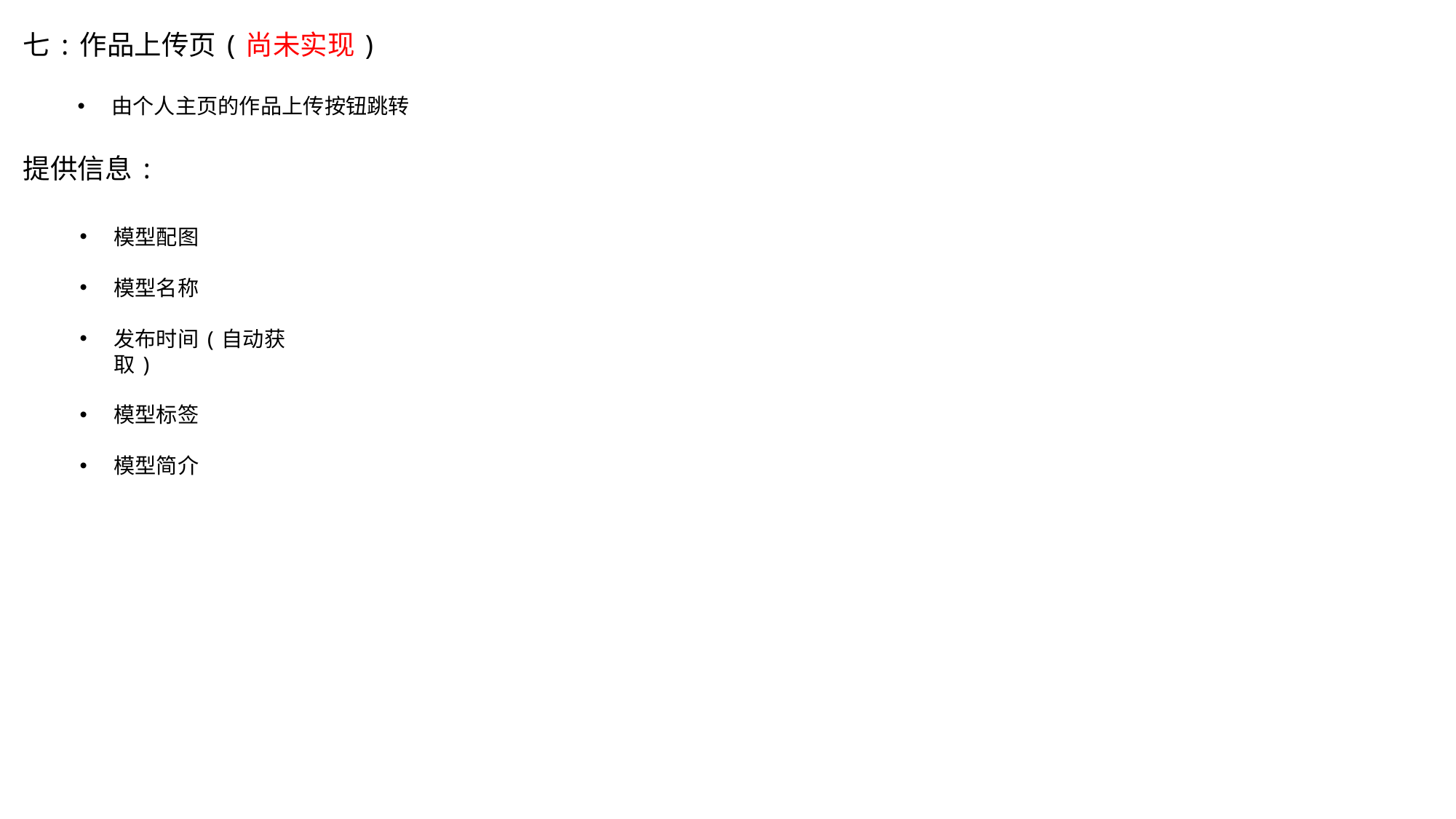

七:作品上传页(尚未实现)

由个人主页的作品上传按钮跳转

提供信息:
模型配图

模型名称

发布时间(自动获取)

模型标签

模型简介